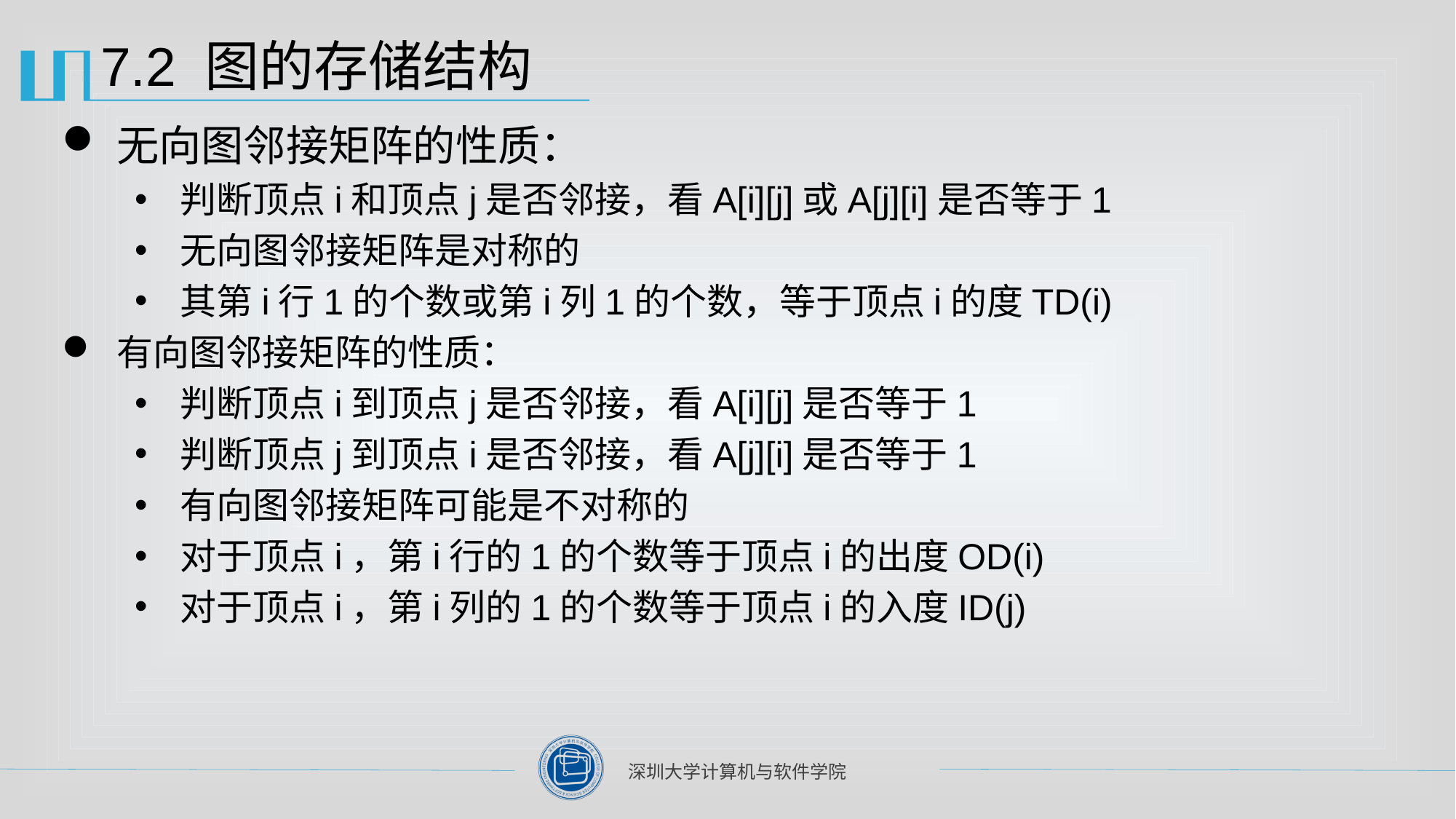

# 7.2 图的存储结构
无向图邻接矩阵的性质：
判断顶点i和顶点j是否邻接，看A[i][j]或A[j][i]是否等于1
无向图邻接矩阵是对称的
其第i行1的个数或第i列1的个数，等于顶点i的度TD(i)
有向图邻接矩阵的性质：
判断顶点i到顶点j是否邻接，看A[i][j]是否等于1
判断顶点j到顶点i是否邻接，看A[j][i]是否等于1
有向图邻接矩阵可能是不对称的
对于顶点i，第i行的1的个数等于顶点i的出度OD(i)
对于顶点i，第i列的1的个数等于顶点i的入度ID(j)

33